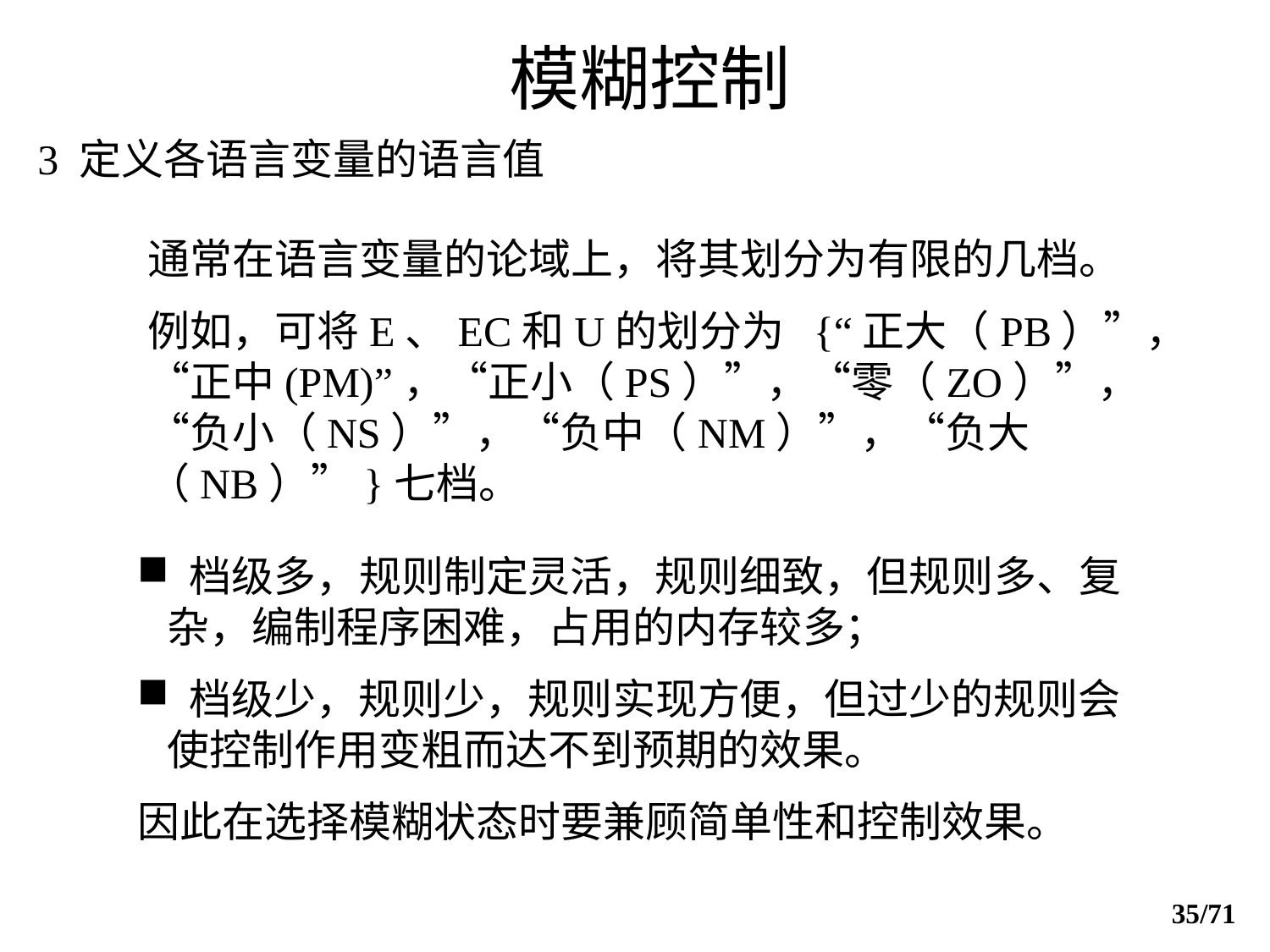

# 模糊控制
3 定义各语言变量的语言值
通常在语言变量的论域上，将其划分为有限的几档。
例如，可将E、EC和U的划分为  {“正大（PB）”，“正中(PM)”，“正小（PS）”，“零（ZO）”，“负小（NS）”，“负中（NM）”，“负大（NB）”}七档。
 档级多，规则制定灵活，规则细致，但规则多、复杂，编制程序困难，占用的内存较多；
 档级少，规则少，规则实现方便，但过少的规则会使控制作用变粗而达不到预期的效果。
因此在选择模糊状态时要兼顾简单性和控制效果。
35/71